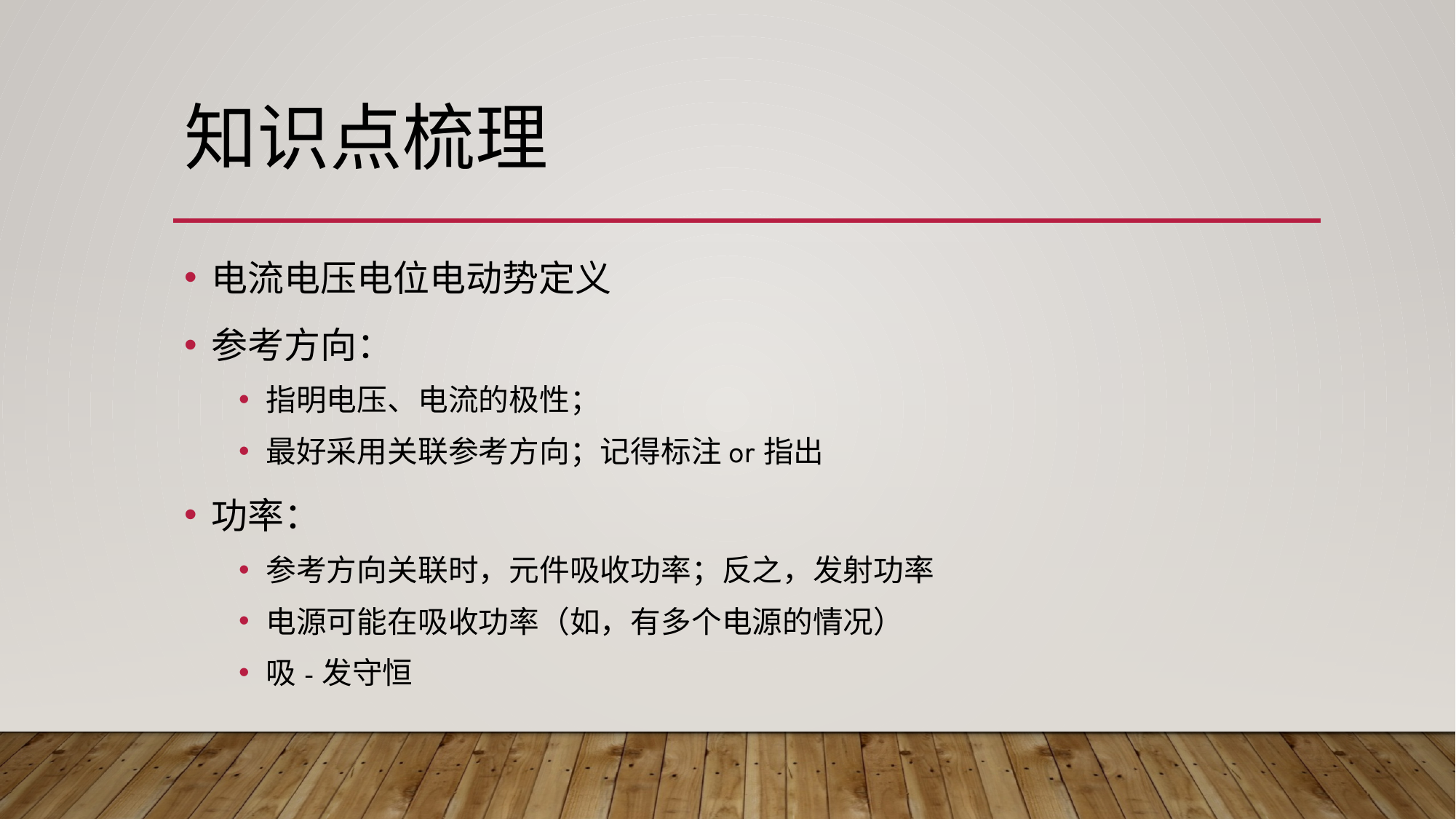

# 知识点梳理
电流电压电位电动势定义
参考方向：
指明电压、电流的极性；
最好采用关联参考方向；记得标注or指出
功率：
参考方向关联时，元件吸收功率；反之，发射功率
电源可能在吸收功率（如，有多个电源的情况）
吸-发守恒